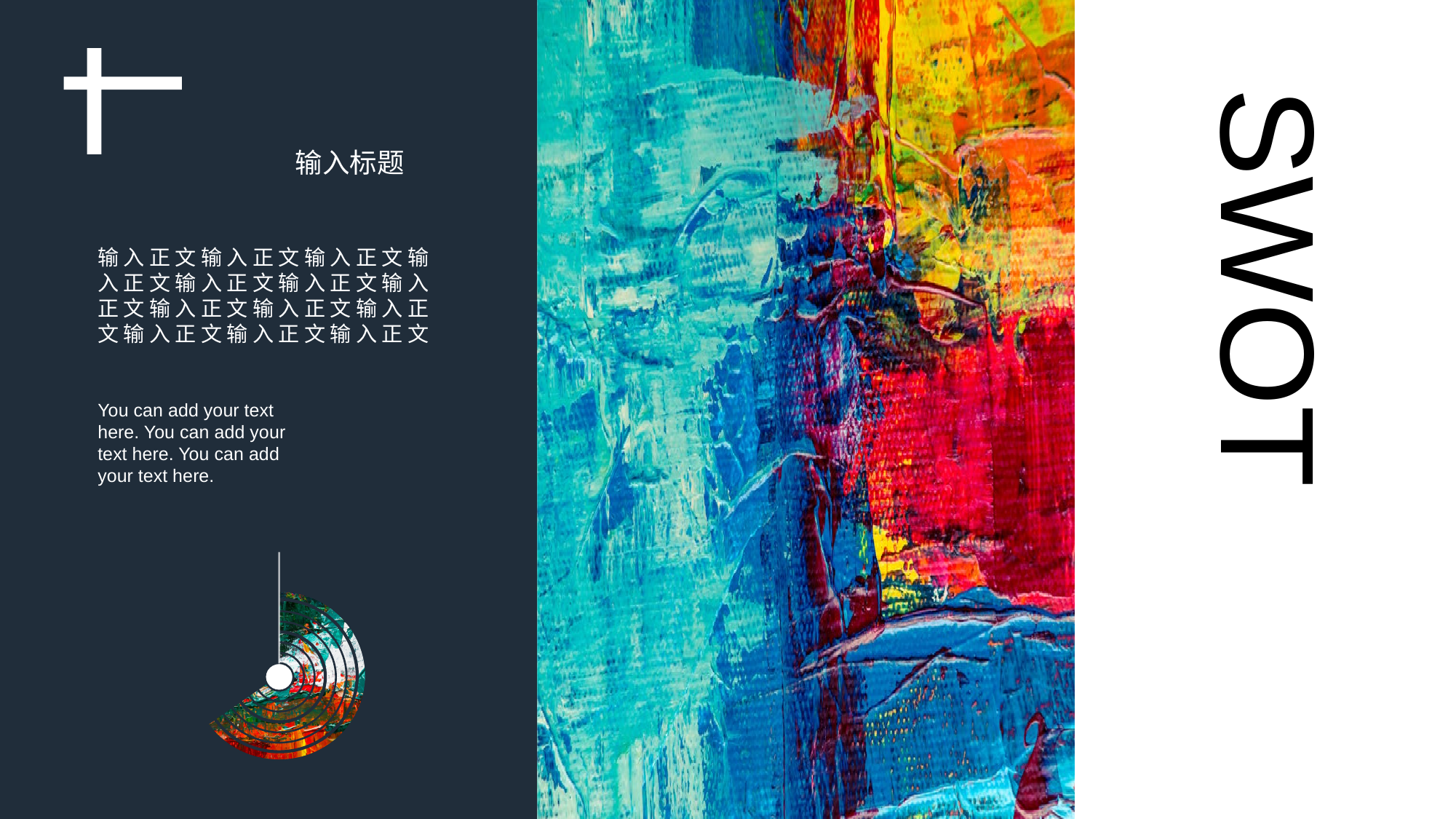

SWOT
输入标题
输入正文输入正文输入正文输入正文输入正文输入正文输入正文输入正文输入正文输入正文输入正文输入正文输入正文
You can add your text here. You can add your text here. You can add your text here.